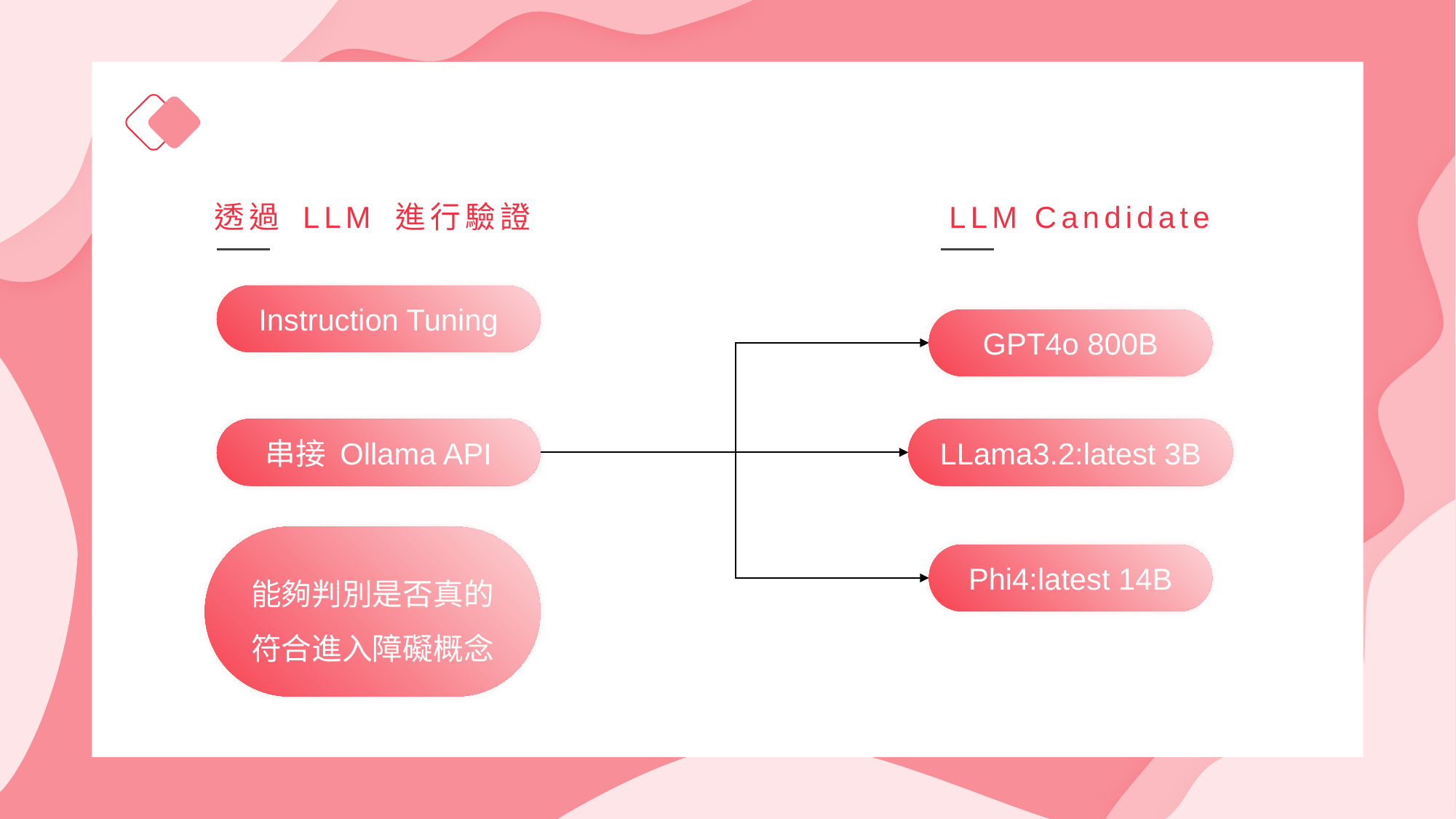

透過 LLM 進行驗證
LLM Candidate
Instruction Tuning
GPT4o 800B
串接 Ollama API
LLama3.2:latest 3B
能夠判別是否真的符合進入障礙概念
Phi4:latest 14B